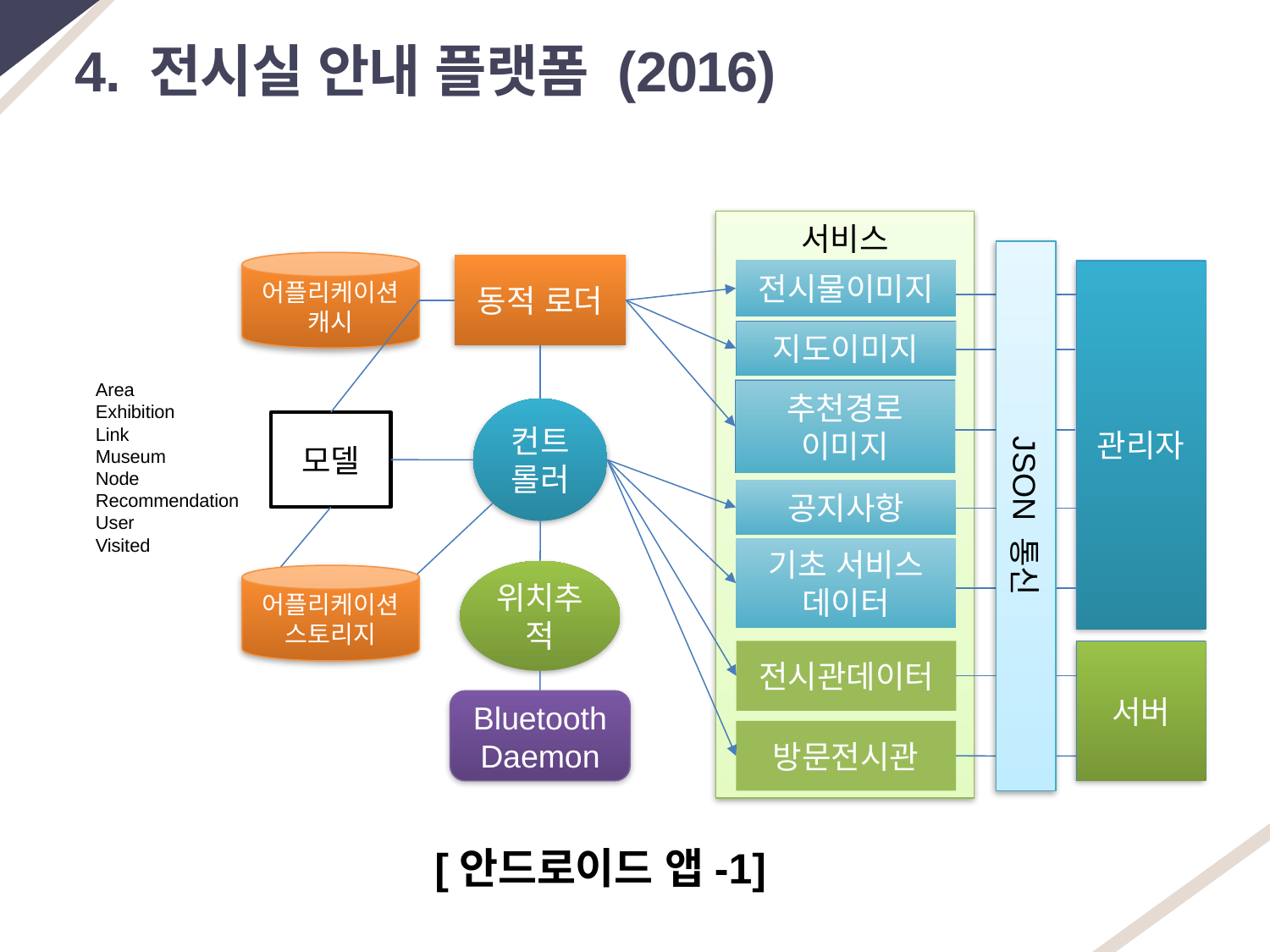

4. 전시실 안내 플랫폼 (2016)
서비스

JSON 통신
어플리케이션 캐시
동적 로더
전시물이미지
관리자
지도이미지
Area
Exhibition
Link
Museum
Node
Recommendation
User
Visited
추천경로
이미지
컨트
롤러
모델
공지사항
기초 서비스 데이터
위치추적
어플리케이션 스토리지
전시관데이터
서버
Bluetooth
Daemon
방문전시관
[안드로이드 앱-1]